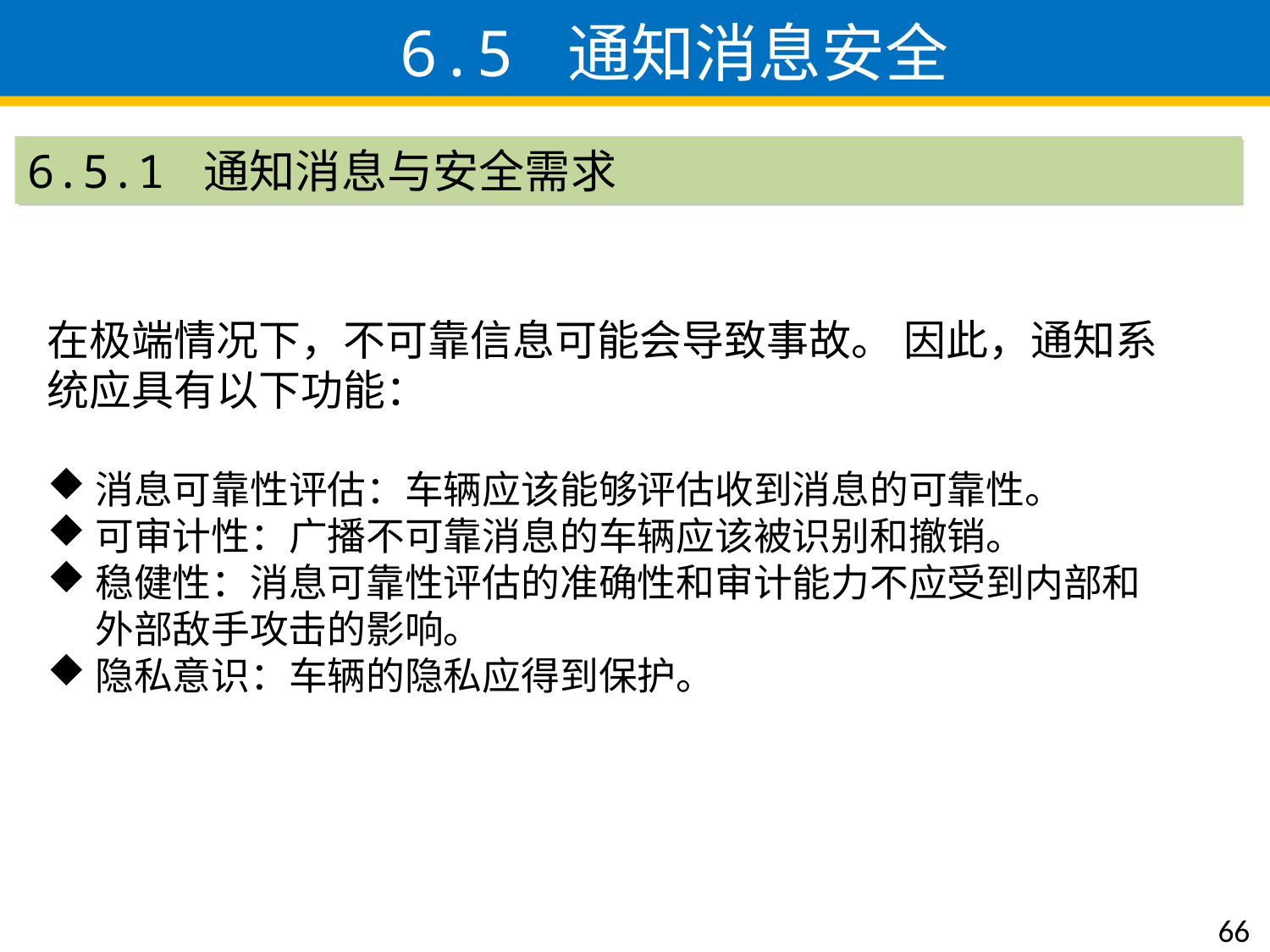

6.5 通知消息安全
6.5.1 通知消息与安全需求

在极端情况下，不可靠信息可能会导致事故。 因此，通知系统应具有以下功能：

消息可靠性评估：车辆应该能够评估收到消息的可靠性。
可审计性：广播不可靠消息的车辆应该被识别和撤销。
稳健性：消息可靠性评估的准确性和审计能力不应受到内部和外部敌手攻击的影响。
隐私意识：车辆的隐私应得到保护。
66